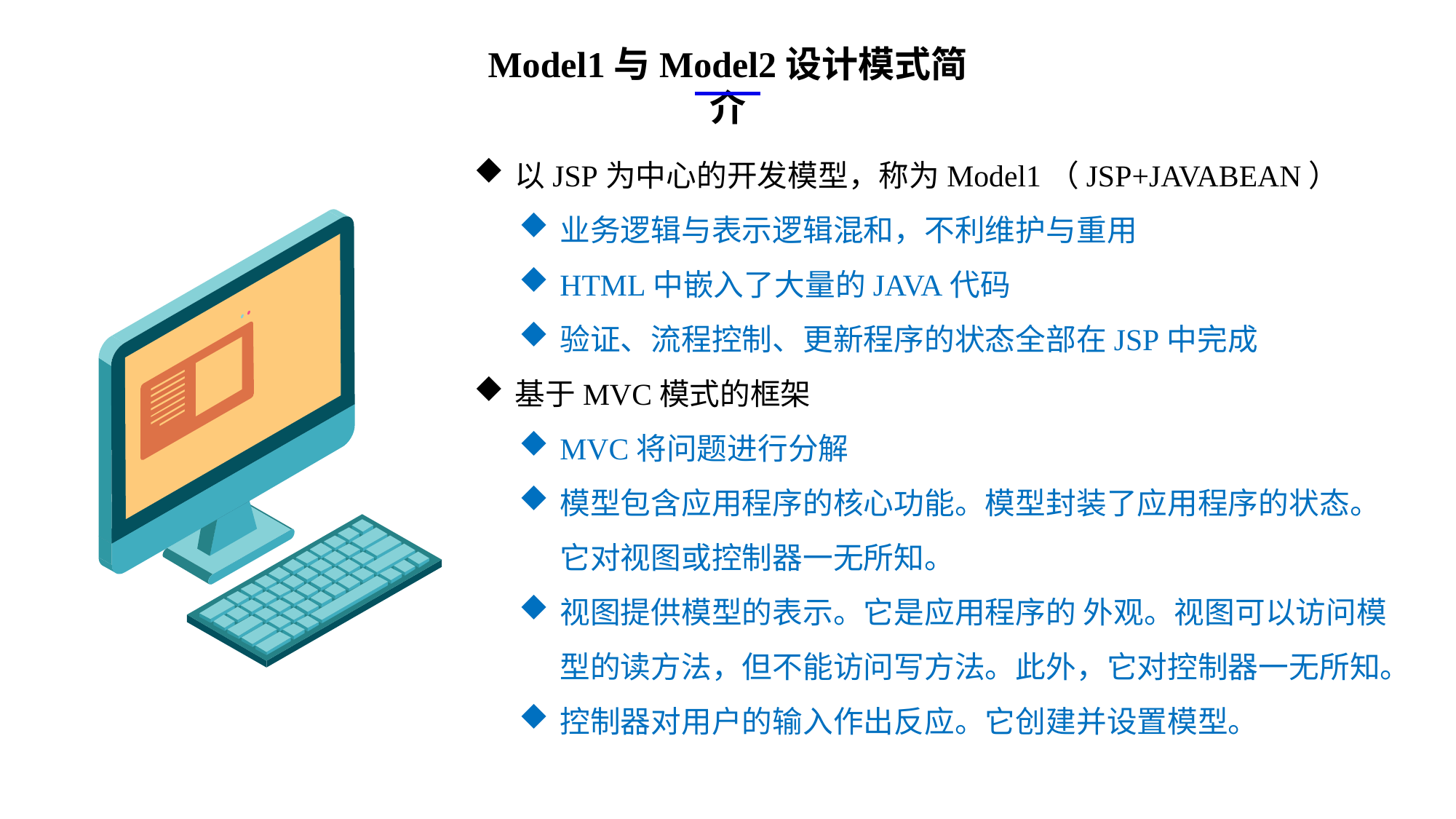

Model1与Model2设计模式简介
以JSP为中心的开发模型，称为Model1（JSP+JAVABEAN）
业务逻辑与表示逻辑混和，不利维护与重用
HTML中嵌入了大量的JAVA代码
验证、流程控制、更新程序的状态全部在JSP中完成
基于MVC模式的框架
MVC将问题进行分解
模型包含应用程序的核心功能。模型封装了应用程序的状态。它对视图或控制器一无所知。
视图提供模型的表示。它是应用程序的 外观。视图可以访问模型的读方法，但不能访问写方法。此外，它对控制器一无所知。
控制器对用户的输入作出反应。它创建并设置模型。

e7d195523061f1c0ae0eb3eed39d2bcef4622b2499a05fe6567B54A876BEB457BD1EB8EBE9915191D1FA2E860D28D251AB291D9CBBDD28D4BD16020FD75D8281481517FC21E86E4C931520AFA1087E92E357E3DB373CA326F6F926B1A67F681E99E875FFD293B2C32B3919AE4D43F9436862A7DD54F9346DF3662D8AB7319030EF75D53FF682DE13